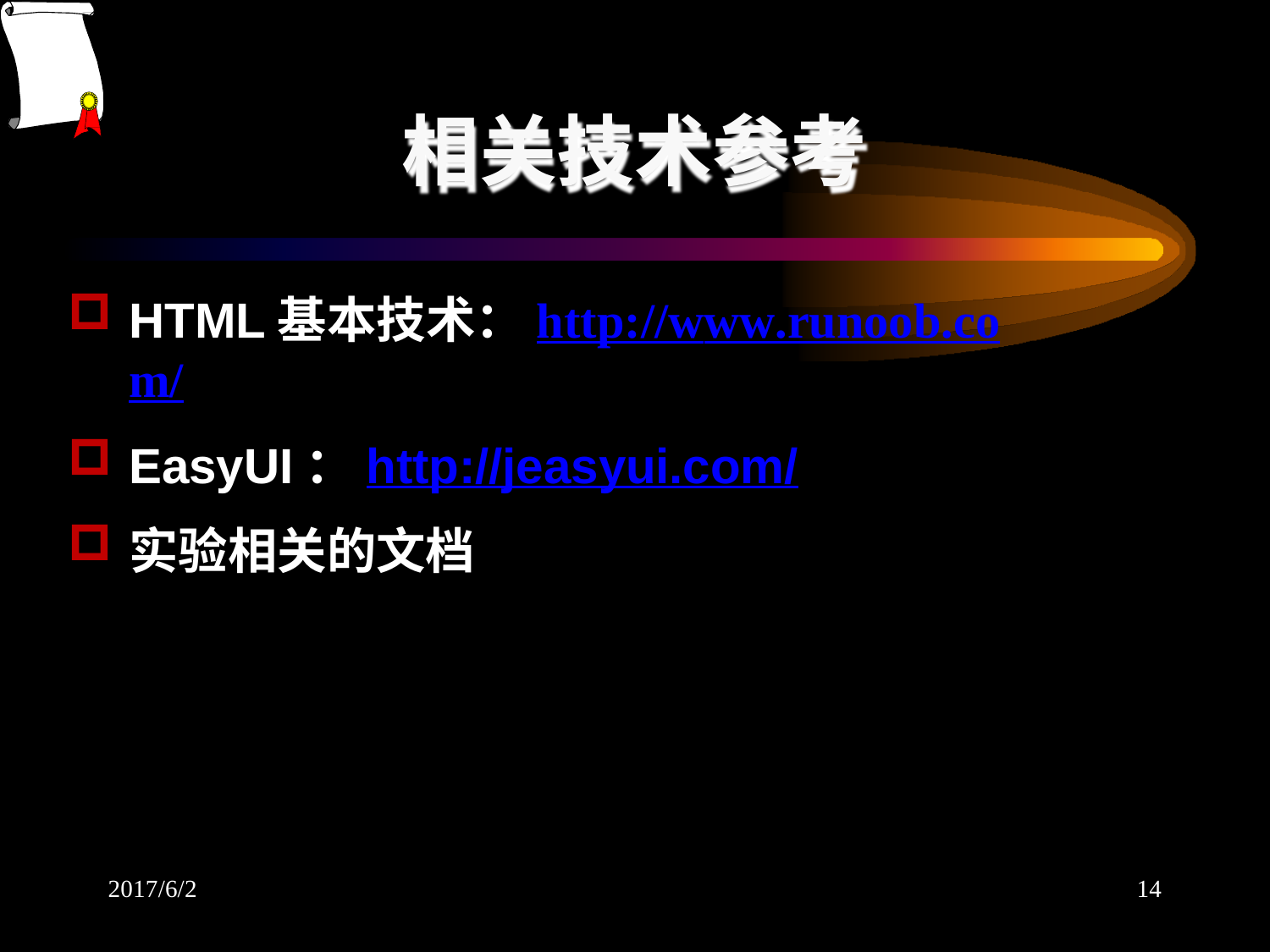

# 相关技术参考

HTML基本技术：http://www.runoob.com/
EasyUI：http://jeasyui.com/
实验相关的文档
2017/6/2
14